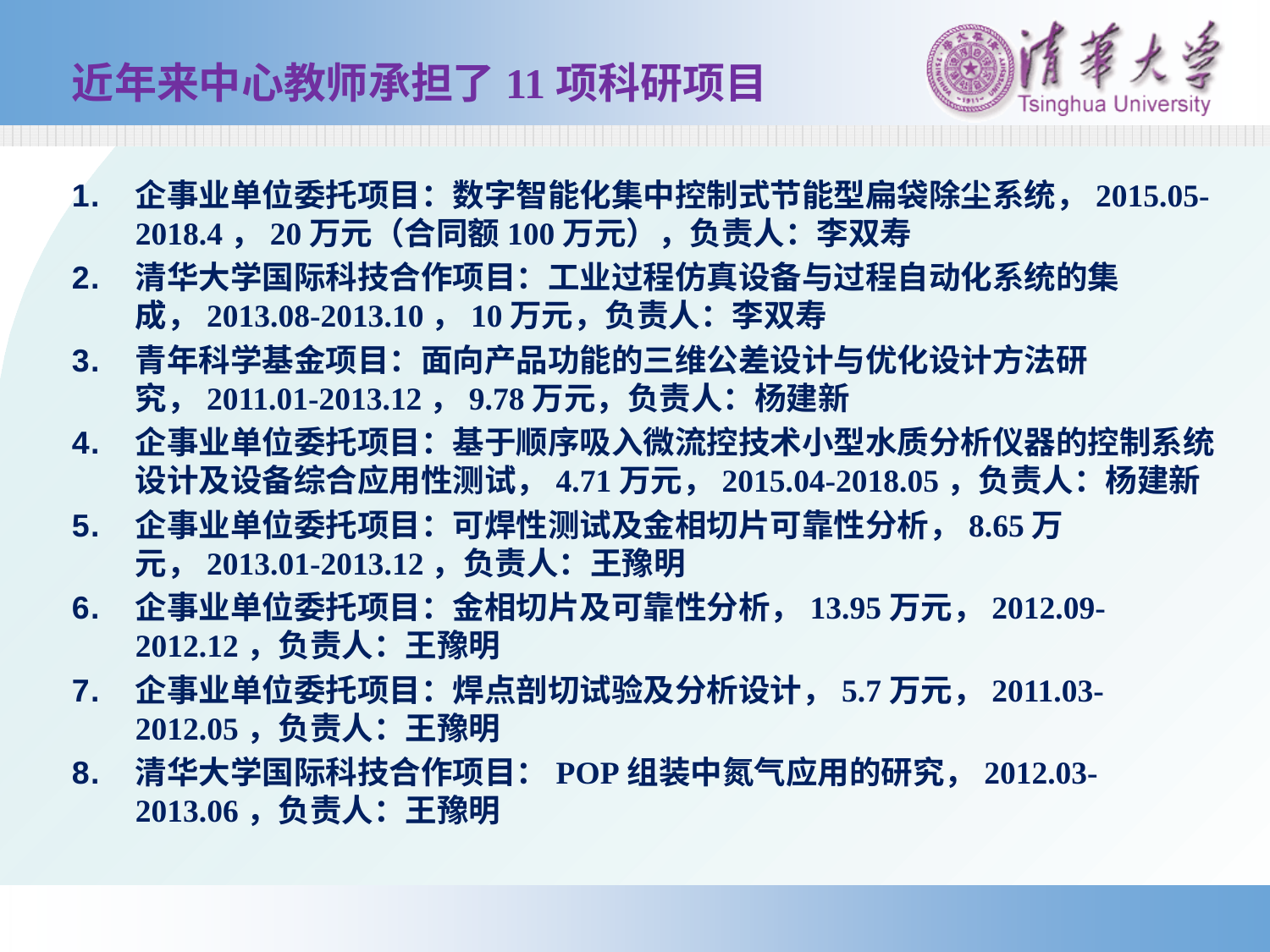

# 近年来中心教师承担了11项科研项目
企事业单位委托项目：数字智能化集中控制式节能型扁袋除尘系统，2015.05-2018.4，20万元（合同额100万元），负责人：李双寿
清华大学国际科技合作项目：工业过程仿真设备与过程自动化系统的集成，2013.08-2013.10，10万元，负责人：李双寿
青年科学基金项目：面向产品功能的三维公差设计与优化设计方法研究，2011.01-2013.12，9.78万元，负责人：杨建新
企事业单位委托项目：基于顺序吸入微流控技术小型水质分析仪器的控制系统设计及设备综合应用性测试，4.71万元，2015.04-2018.05，负责人：杨建新
企事业单位委托项目：可焊性测试及金相切片可靠性分析，8.65万元，2013.01-2013.12，负责人：王豫明
企事业单位委托项目：金相切片及可靠性分析，13.95万元，2012.09-2012.12，负责人：王豫明
企事业单位委托项目：焊点剖切试验及分析设计，5.7万元，2011.03-2012.05，负责人：王豫明
清华大学国际科技合作项目：POP组装中氮气应用的研究，2012.03-2013.06，负责人：王豫明